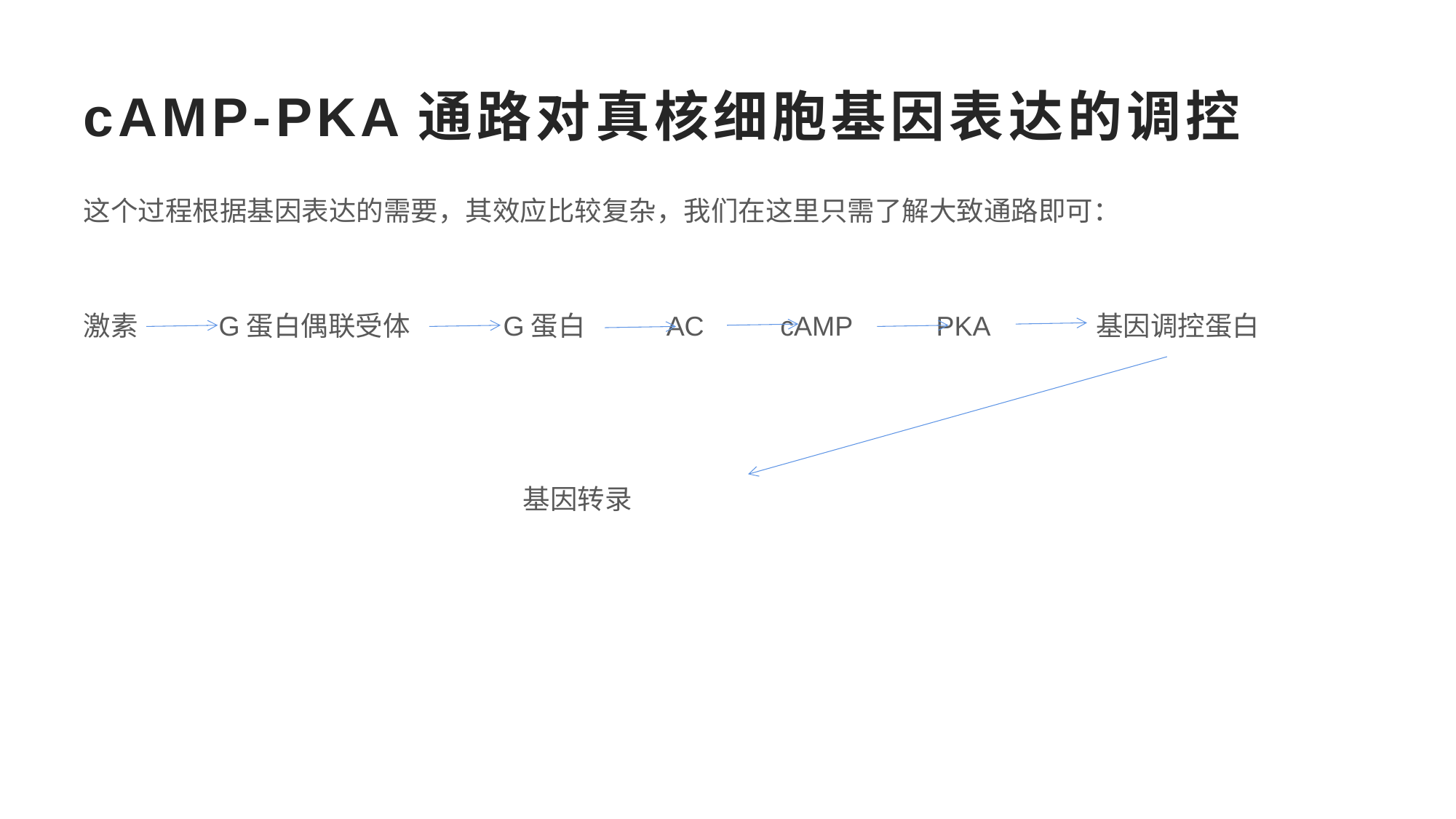

# cAMP-PKA通路对真核细胞基因表达的调控
这个过程根据基因表达的需要，其效应比较复杂，我们在这里只需了解大致通路即可：

激素            G蛋白偶联受体              G蛋白            AC          cAMP           PKA             基因调控蛋白

                                                                      基因转录